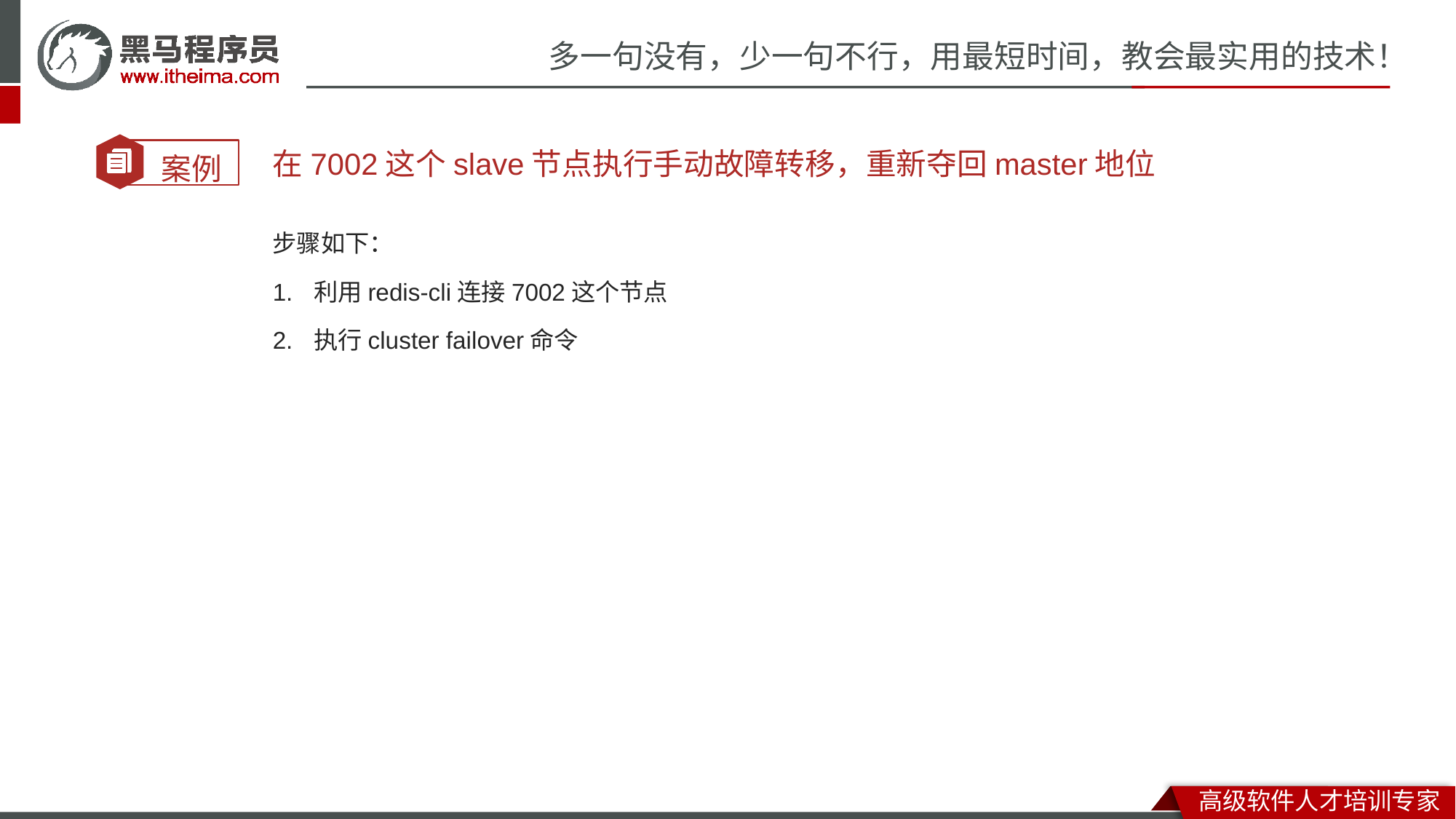

在7002这个slave节点执行手动故障转移，重新夺回master地位
步骤如下：
利用redis-cli连接7002这个节点
执行cluster failover命令